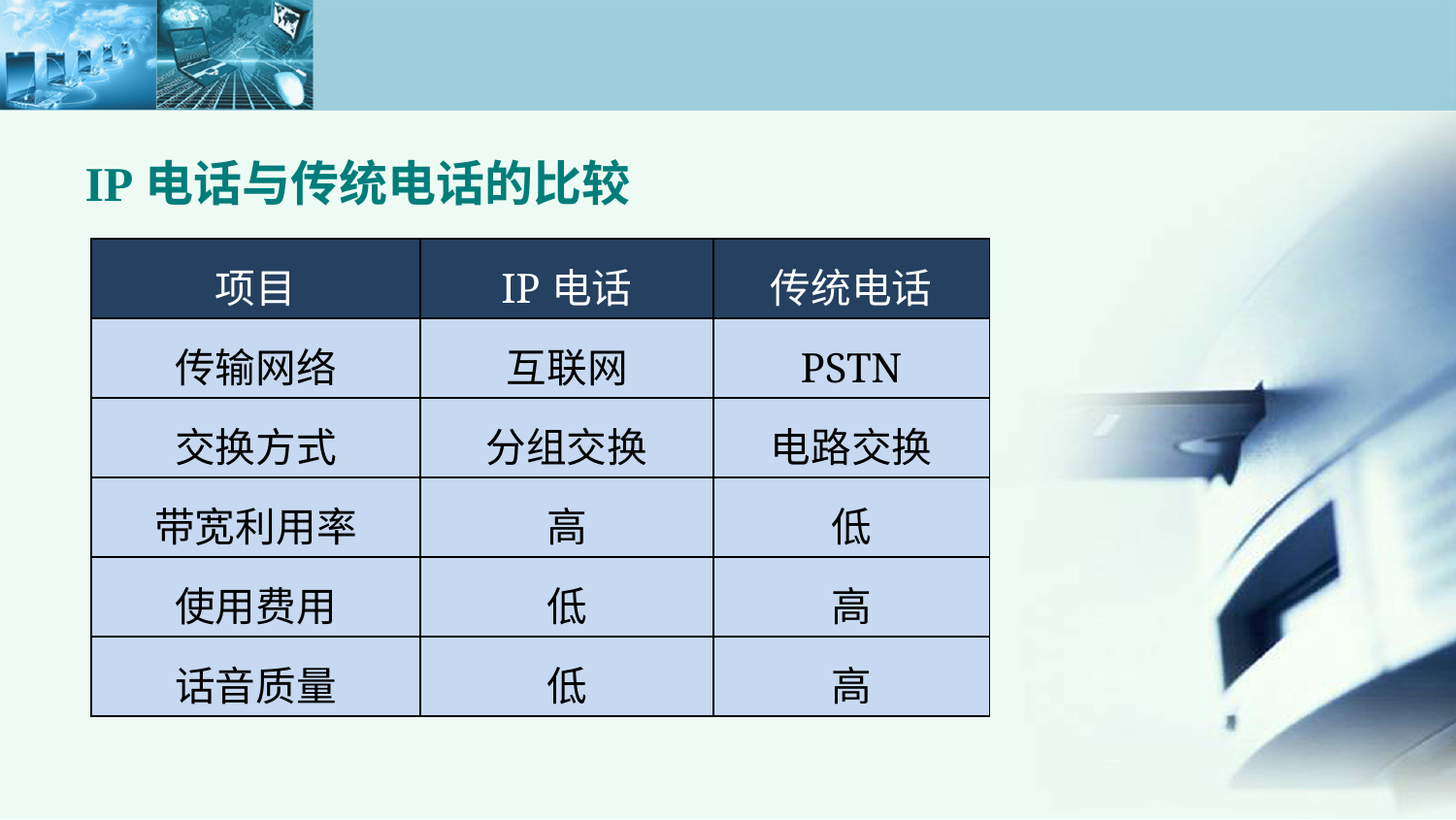

IP电话与传统电话的比较
| 项目 | IP电话 | 传统电话 |
| --- | --- | --- |
| 传输网络 | 互联网 | PSTN |
| 交换方式 | 分组交换 | 电路交换 |
| 带宽利用率 | 高 | 低 |
| 使用费用 | 低 | 高 |
| 话音质量 | 低 | 高 |